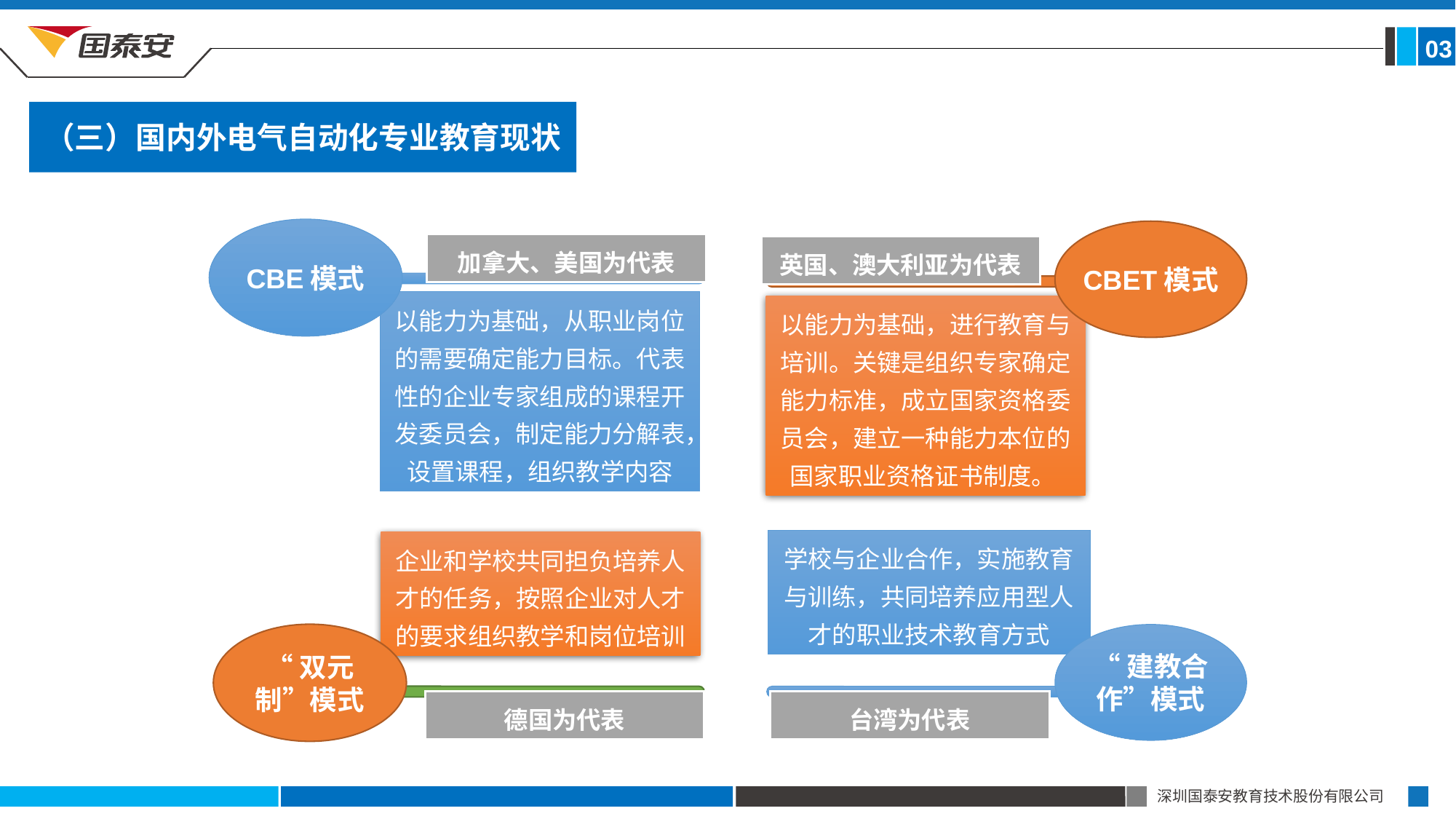

03
（三）国内外电气自动化专业教育现状
CBE模式
CBET模式
加拿大、美国为代表
英国、澳大利亚为代表

以能力为基础，从职业岗位的需要确定能力目标。代表性的企业专家组成的课程开发委员会，制定能力分解表，设置课程，组织教学内容
以能力为基础，进行教育与培训。关键是组织专家确定能力标准，成立国家资格委员会，建立一种能力本位的国家职业资格证书制度。
学校与企业合作，实施教育与训练，共同培养应用型人才的职业技术教育方式
企业和学校共同担负培养人才的任务，按照企业对人才的要求组织教学和岗位培训
“双元制”模式
“建教合作”模式

德国为代表
台湾为代表